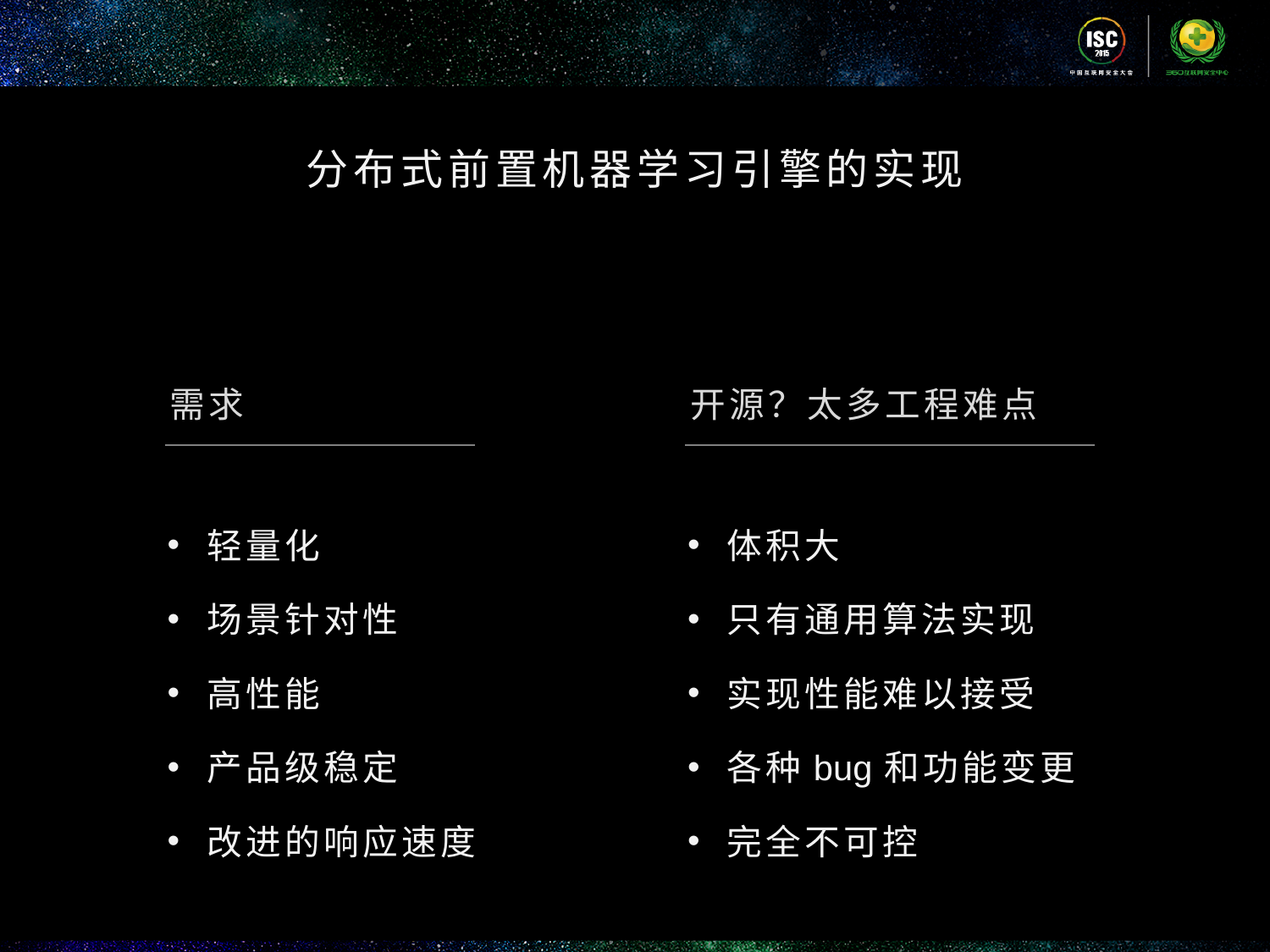

分布式前置机器学习引擎的实现
需求
开源？太多工程难点
轻量化
场景针对性
高性能
产品级稳定
改进的响应速度
体积大
只有通用算法实现
实现性能难以接受
各种bug和功能变更
完全不可控